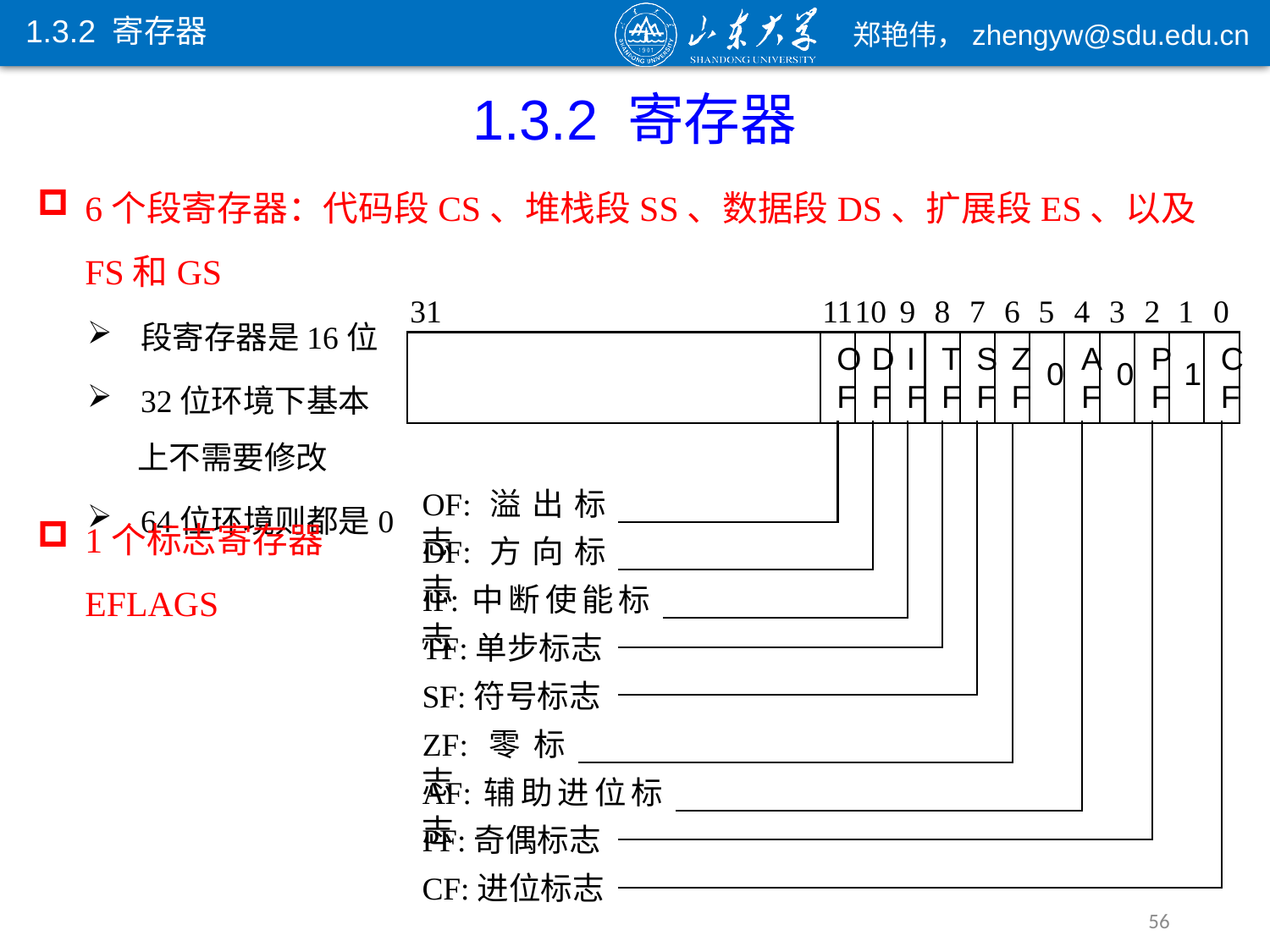

1.3.2 寄存器
1.3.2 寄存器
6个段寄存器：代码段CS、堆栈段SS、数据段DS、扩展段ES、以及FS和GS
段寄存器是16位
32位环境下基本
上不需要修改
64位环境则都是0
31
11
10
9
8
7
6
5
4
3
2
1
0

O
F

D
F

I
F

T
F

S
F

Z
F

0

A
F

0

P
F

1

C
F
OF:溢出标志
DF:方向标志
IF:中断使能标志
TF:单步标志
SF:符号标志
ZF:零标志
AF:辅助进位标志
PF:奇偶标志
CF:进位标志
1个标志寄存器EFLAGS
56